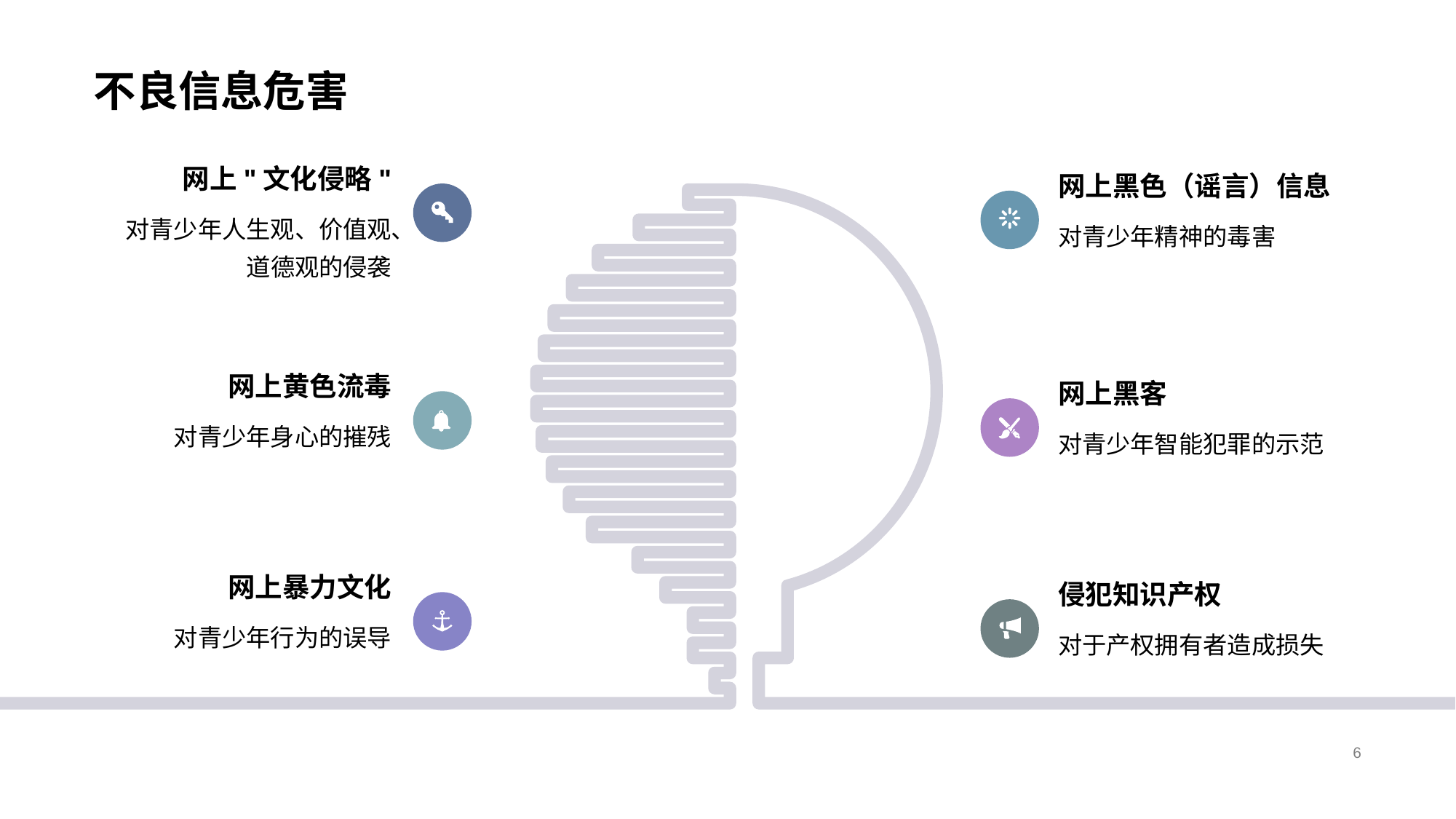

# 不良信息危害
网上"文化侵略"

对青少年人生观、价值观、道德观的侵袭
网上黄色流毒

对青少年身心的摧残
网上暴力文化

对青少年行为的误导
网上黑色（谣言）信息

对青少年精神的毒害
网上黑客

对青少年智能犯罪的示范
侵犯知识产权

对于产权拥有者造成损失

6